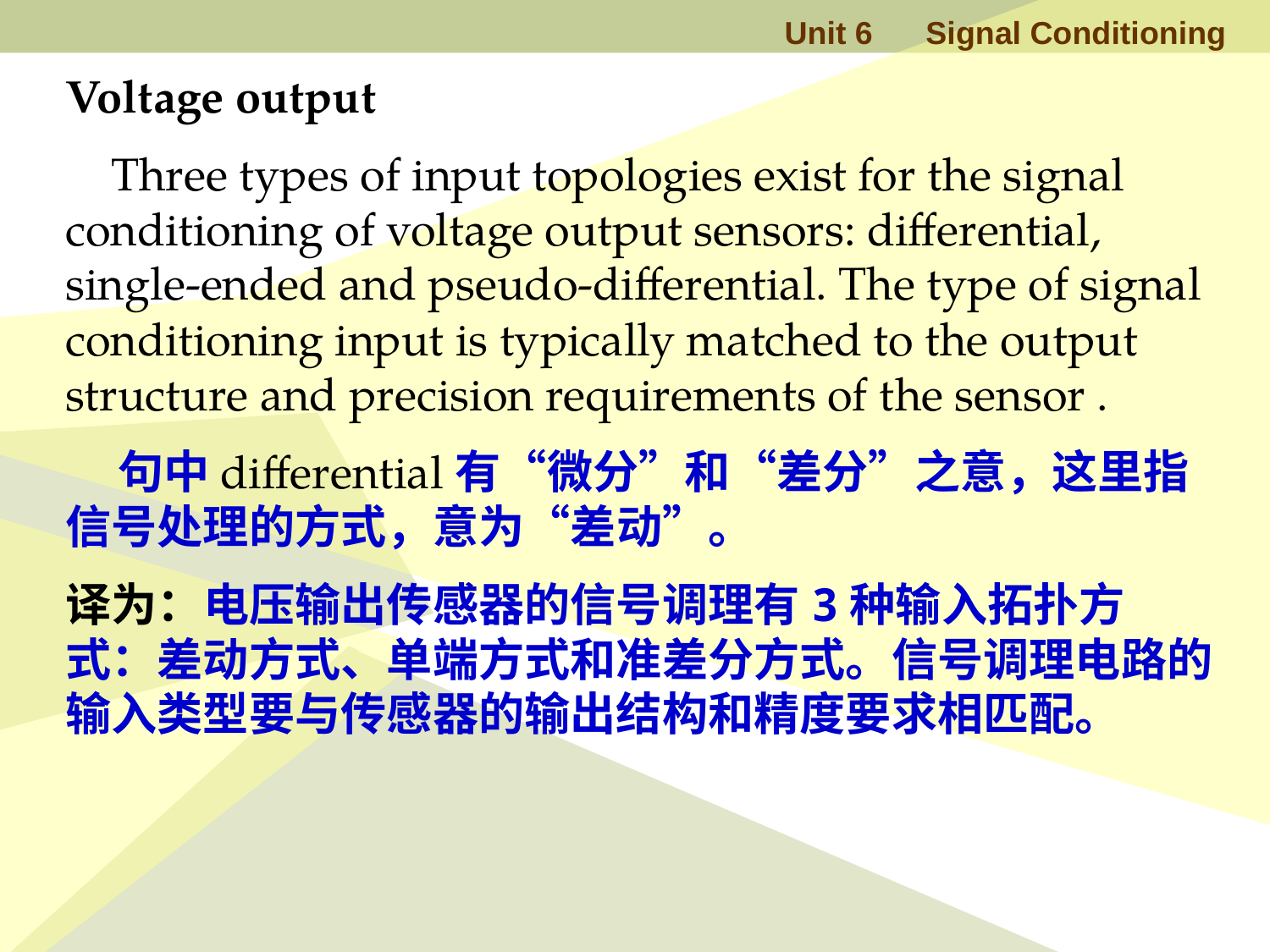

Voltage output
    Three types of input topologies exist for the signal conditioning of voltage output sensors: differential, single-ended and pseudo-differential. The type of signal conditioning input is typically matched to the output structure and precision requirements of the sensor .
    句中differential有“微分”和“差分”之意，这里指信号处理的方式，意为“差动”。
译为：电压输出传感器的信号调理有3种输入拓扑方式：差动方式、单端方式和准差分方式。信号调理电路的输入类型要与传感器的输出结构和精度要求相匹配。